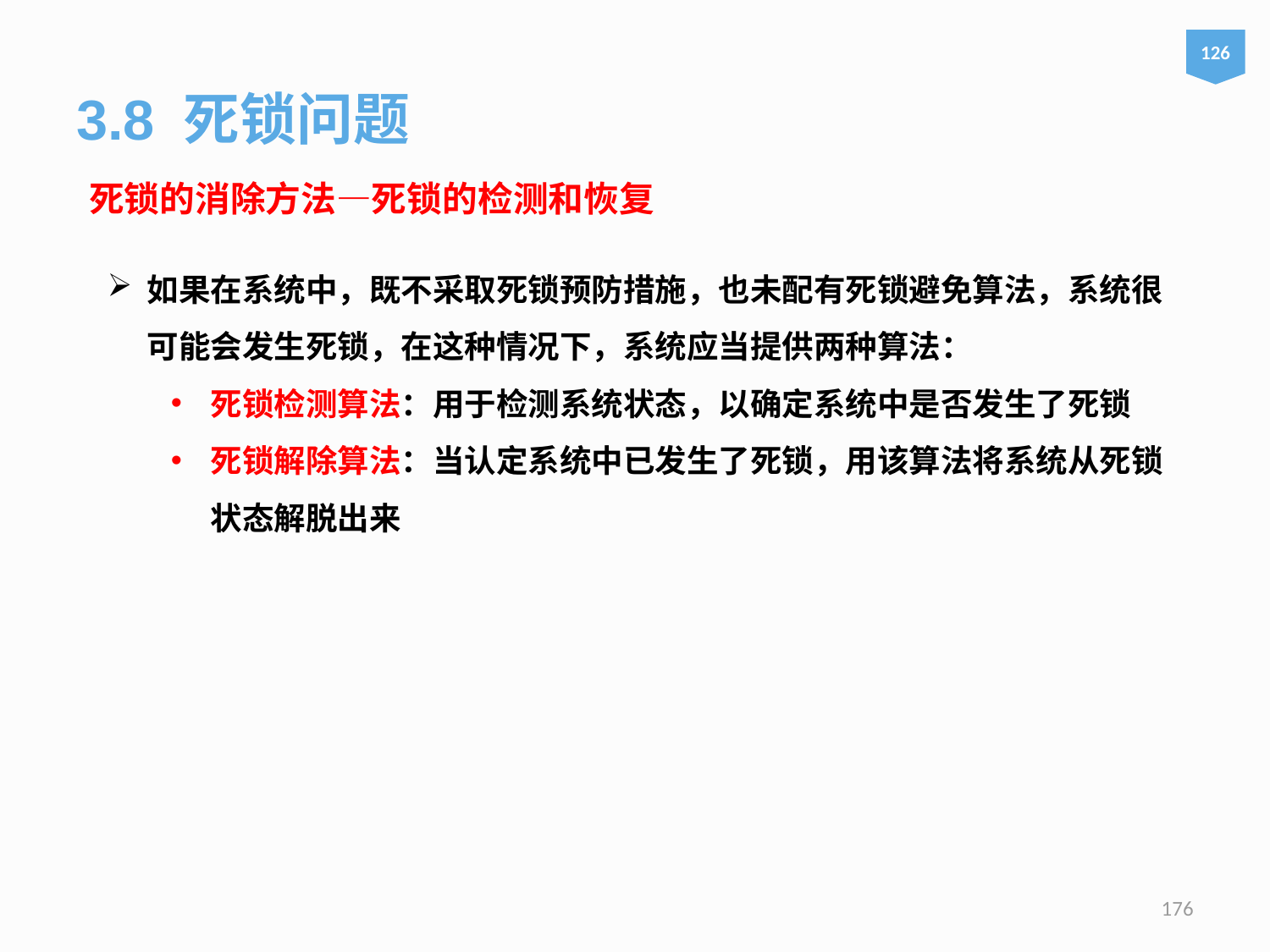

126
3.8 死锁问题
死锁的消除方法—死锁的检测和恢复

如果在系统中，既不采取死锁预防措施，也未配有死锁避免算法，系统很可能会发生死锁，在这种情况下，系统应当提供两种算法：
死锁检测算法：用于检测系统状态，以确定系统中是否发生了死锁
死锁解除算法：当认定系统中已发生了死锁，用该算法将系统从死锁状态解脱出来
176